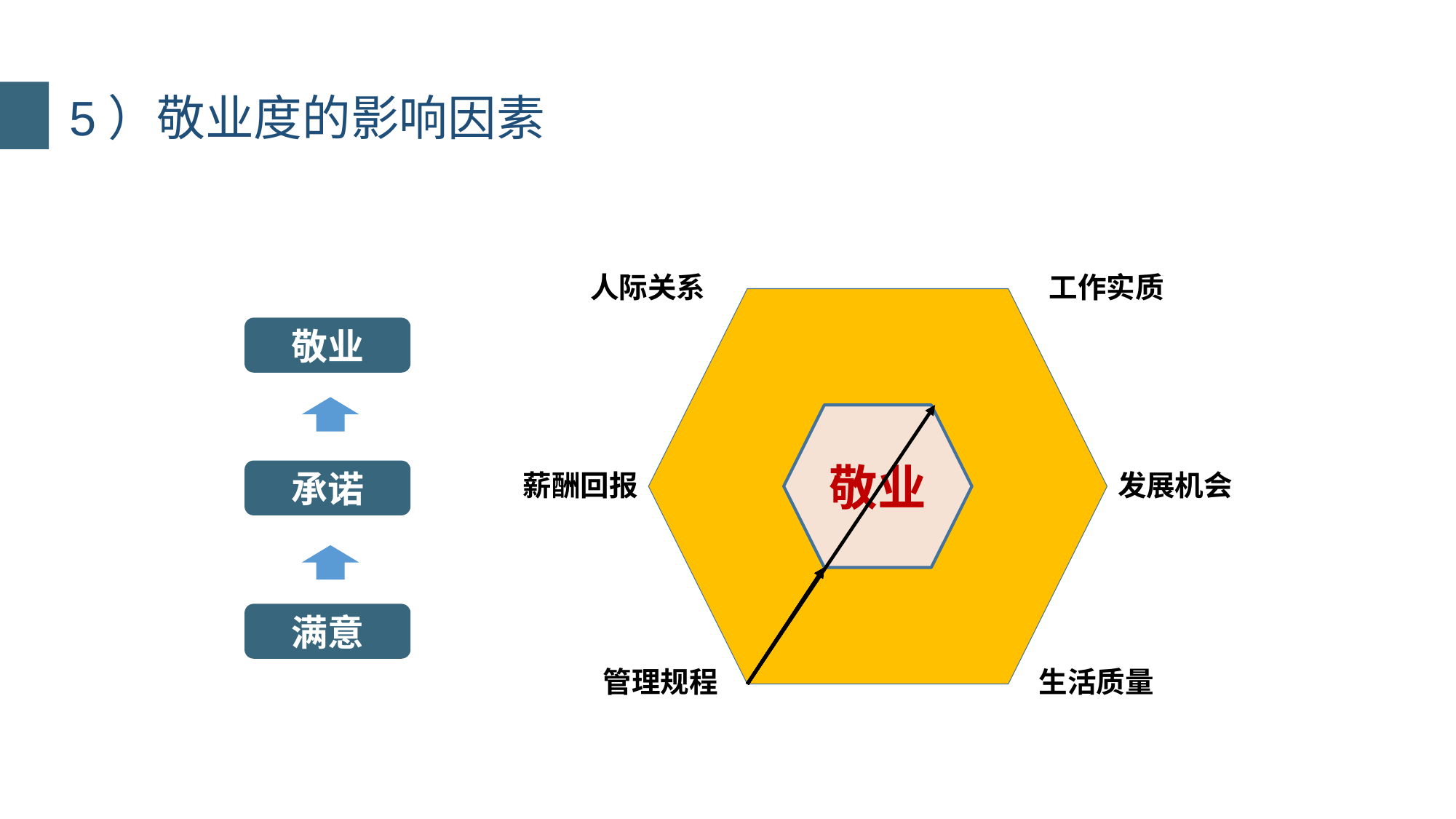

5）敬业度的影响因素

人际关系
工作实质

敬业
薪酬回报
发展机会
管理规程
生活质量
敬业

承诺

满意